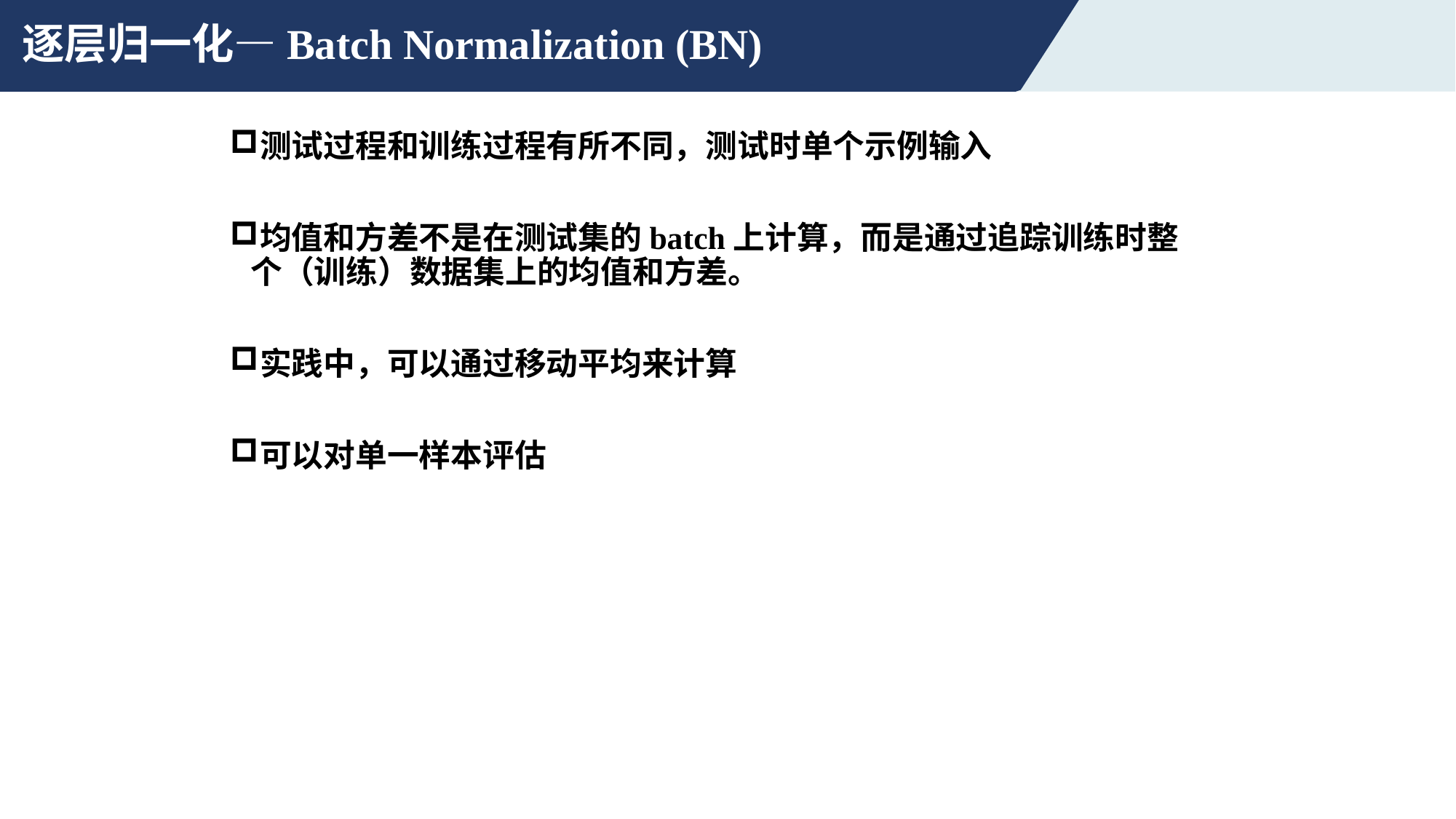

# 逐层归一化—Batch Normalization (BN)
测试过程和训练过程有所不同，测试时单个示例输入

均值和方差不是在测试集的batch上计算，而是通过追踪训练时整个（训练）数据集上的均值和方差。

实践中，可以通过移动平均来计算

可以对单一样本评估